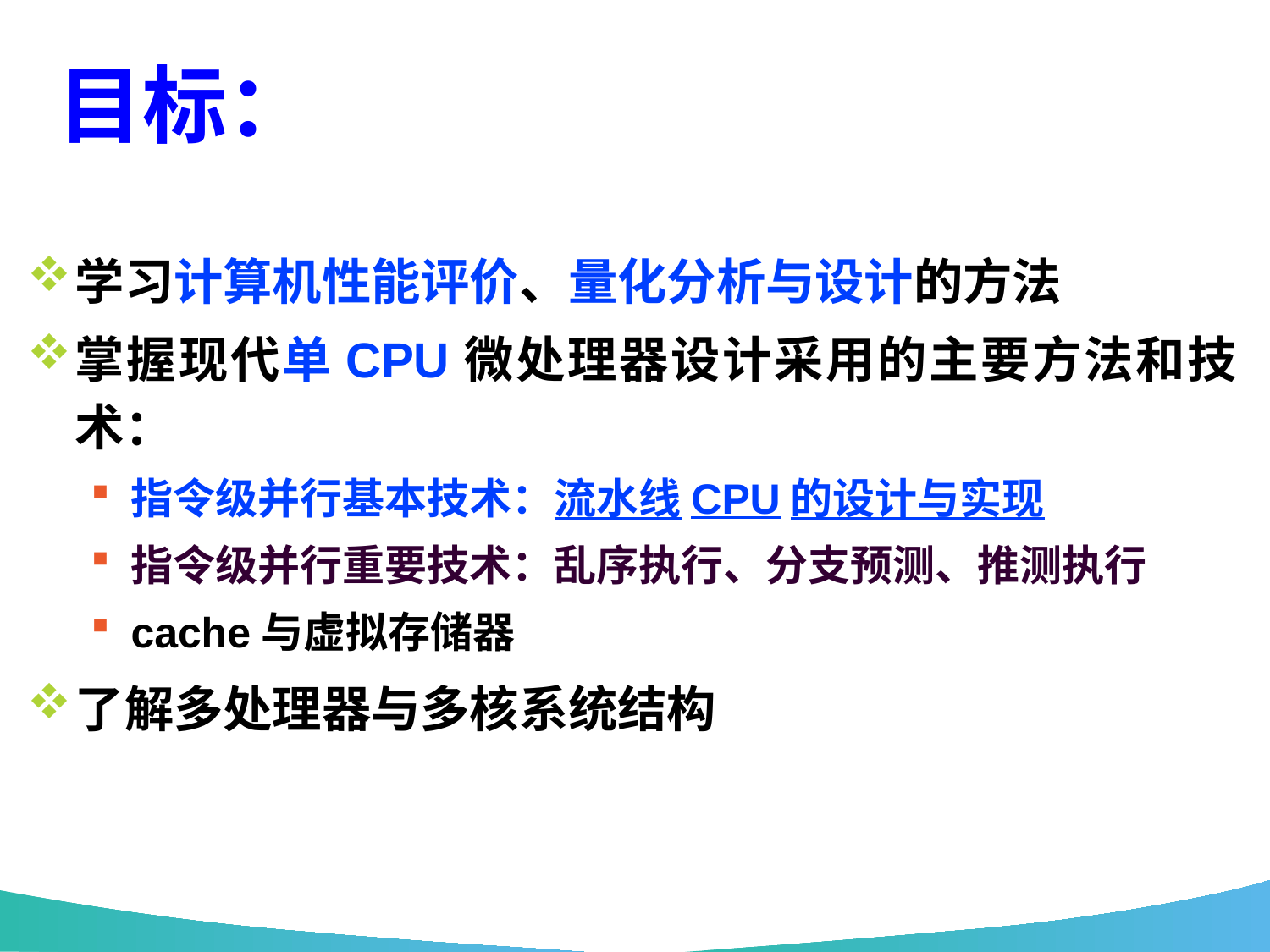

# 目标：

学习计算机性能评价、量化分析与设计的方法
掌握现代单CPU微处理器设计采用的主要方法和技术：
指令级并行基本技术：流水线CPU的设计与实现
指令级并行重要技术：乱序执行、分支预测、推测执行
cache与虚拟存储器
了解多处理器与多核系统结构